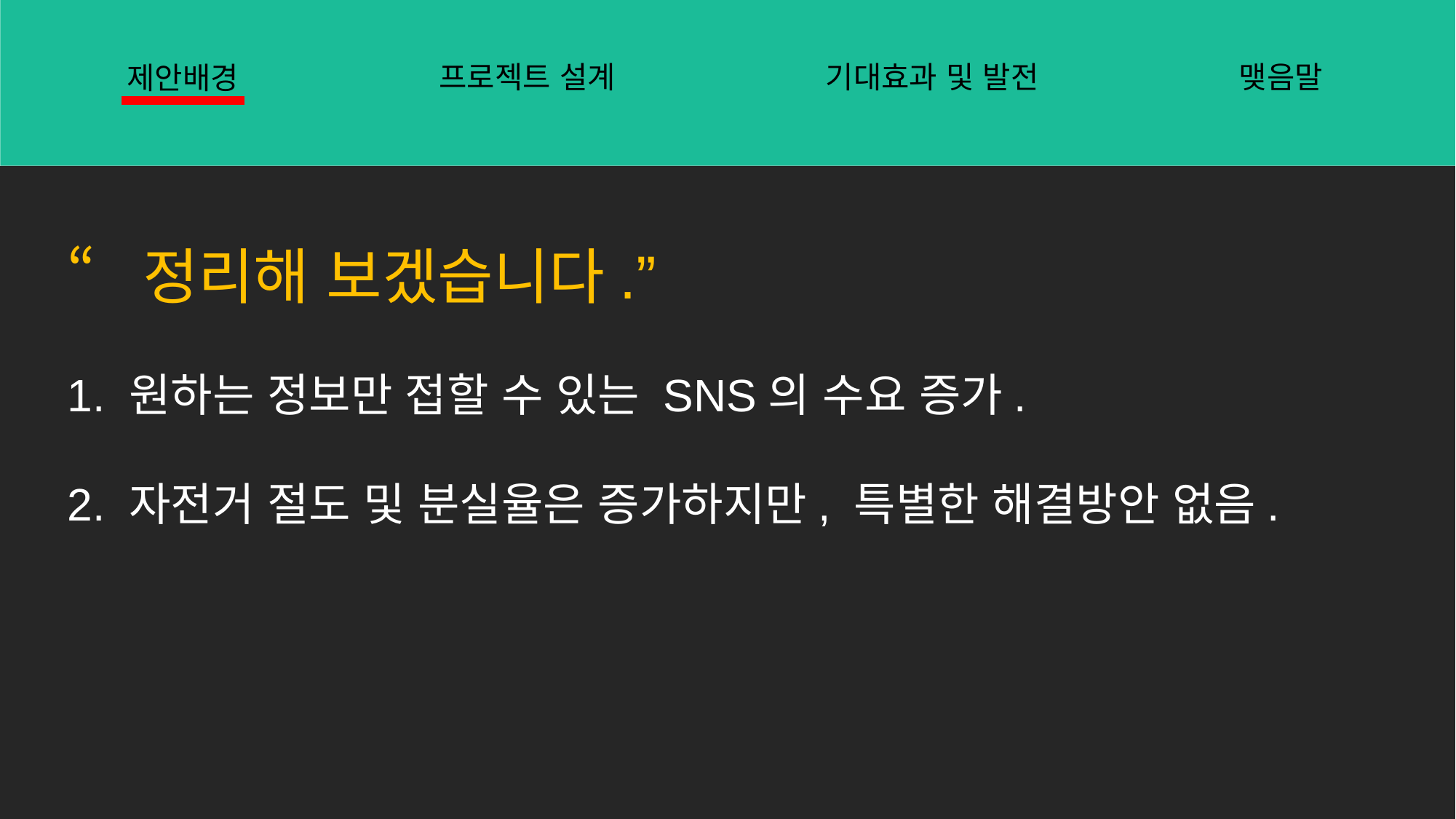

프로젝트 설계
기대효과 및 발전
맺음말
제안배경

“정리해 보겠습니다.”

1. 원하는 정보만 접할 수 있는 SNS의 수요 증가.

2. 자전거 절도 및 분실율은 증가하지만, 특별한 해결방안 없음.